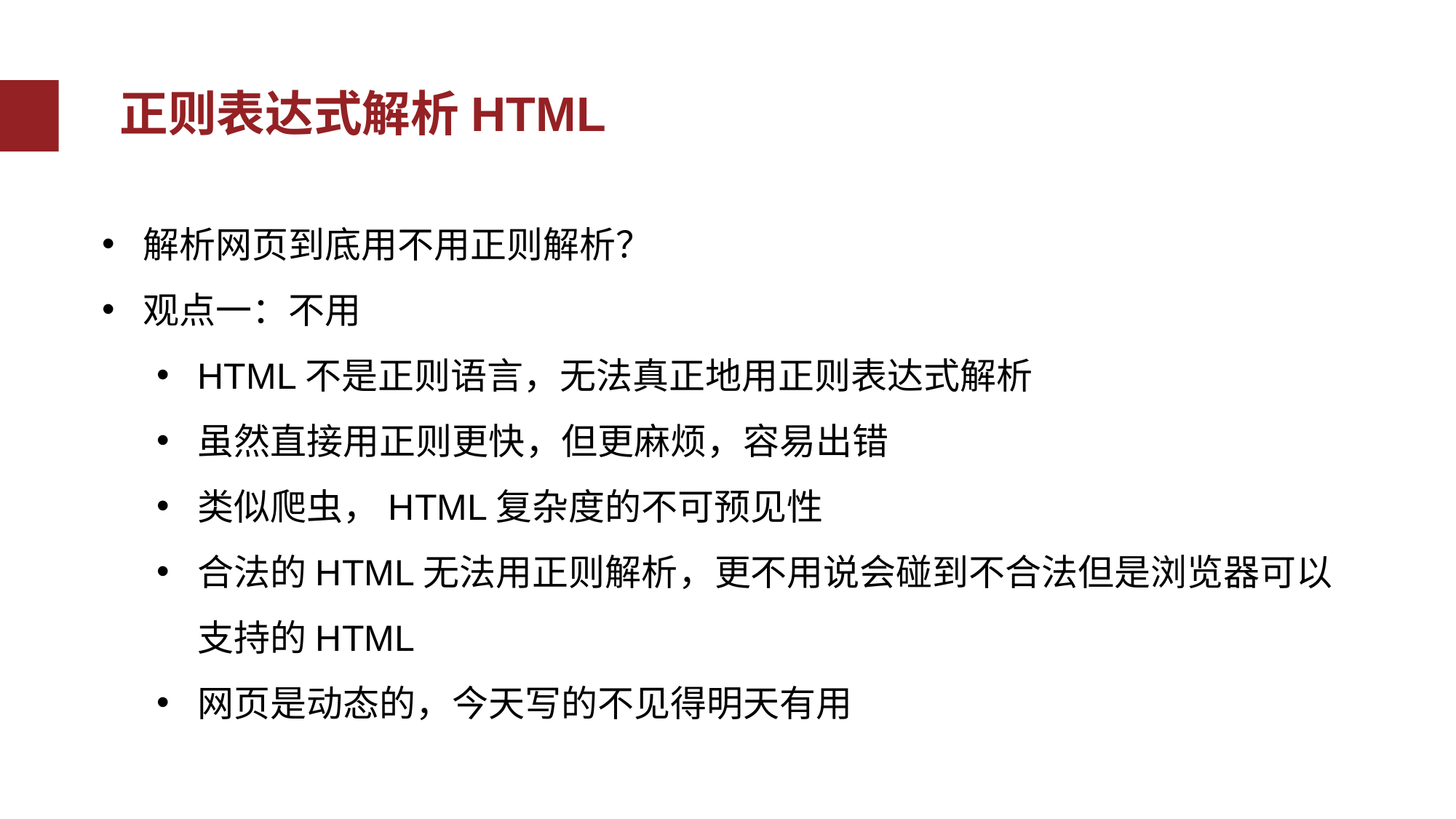

正则表达式解析HTML

错误类型
解析网页到底用不用正则解析？
观点一：不用
HTML不是正则语言，无法真正地用正则表达式解析
虽然直接用正则更快，但更麻烦，容易出错
类似爬虫，HTML复杂度的不可预见性
合法的HTML无法用正则解析，更不用说会碰到不合法但是浏览器可以支持的HTML
网页是动态的，今天写的不见得明天有用